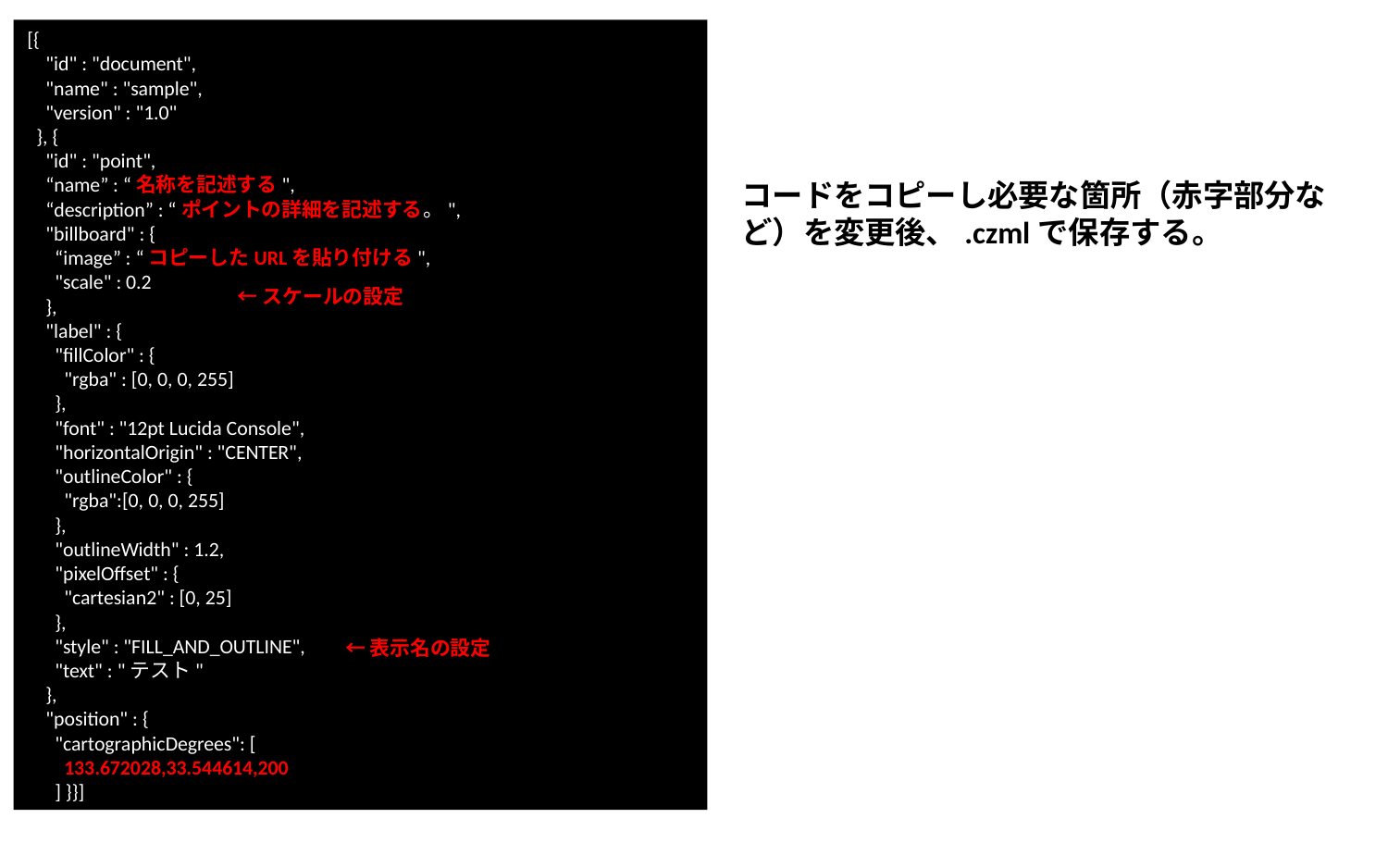

[{
    "id" : "document",
    "name" : "sample",
    "version" : "1.0"
  }, {
    "id" : "point",
    “name” : “名称を記述する",
    “description” : “ポイントの詳細を記述する。",
    "billboard" : {
      “image” : “コピーしたURLを貼り付ける",
      "scale" : 0.2
    },
    "label" : {
      "fillColor" : {
        "rgba" : [0, 0, 0, 255]
      },
      "font" : "12pt Lucida Console",
      "horizontalOrigin" : "CENTER",
      "outlineColor" : {
        "rgba":[0, 0, 0, 255]
      },
      "outlineWidth" : 1.2,
      "pixelOffset" : {
        "cartesian2" : [0, 25]
      },
      "style" : "FILL_AND_OUTLINE",
      "text" : "テスト"
    },
    "position" : {
      "cartographicDegrees": [
        133.672028,33.544614,200
      ] }}]
コードをコピーし必要な箇所（赤字部分など）を変更後、.czmlで保存する。
←スケールの設定
←表示名の設定